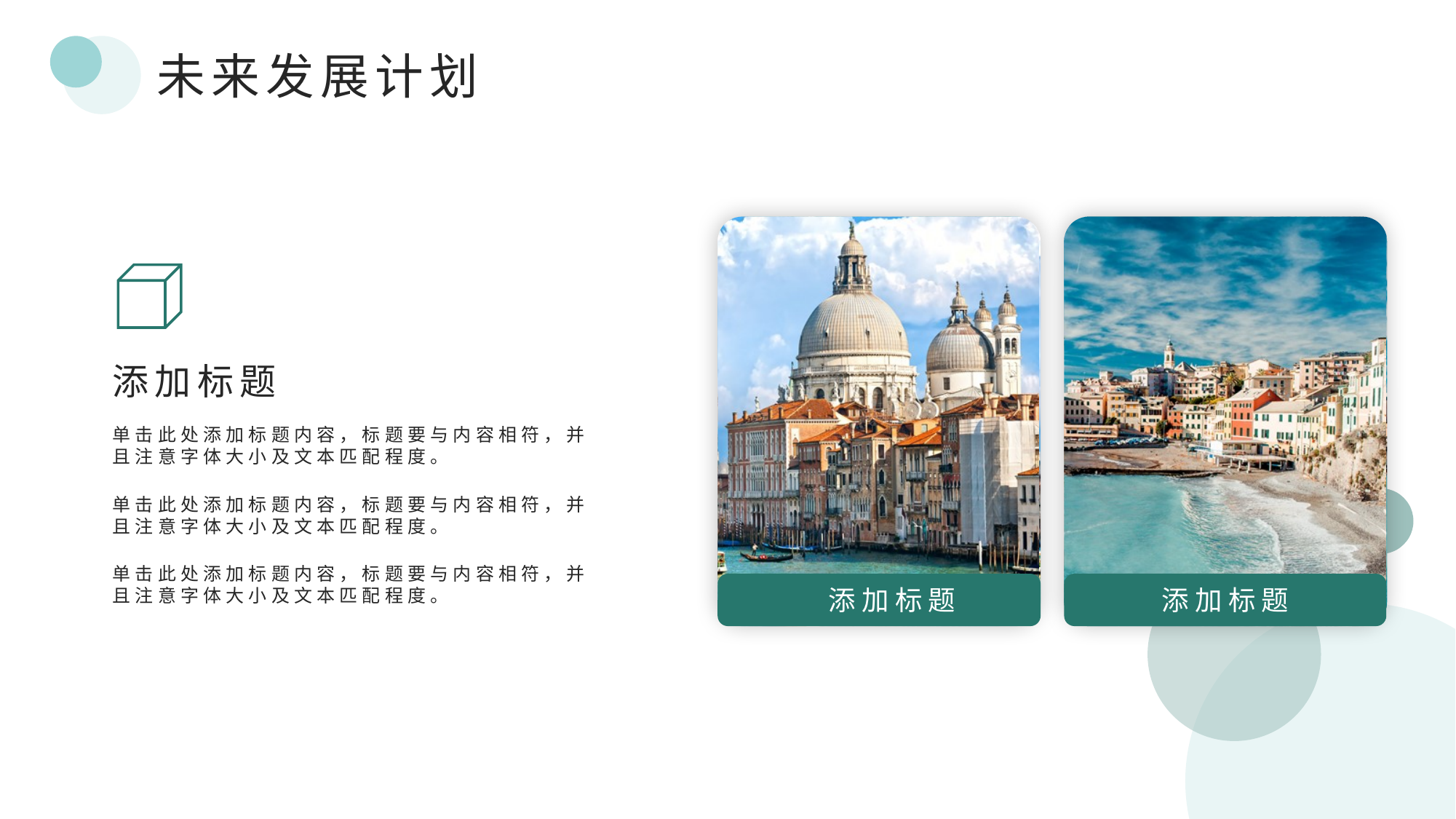

未来发展计划

添加标题

添加标题

添加标题
单击此处添加标题内容，标题要与内容相符，并且注意字体大小及文本匹配程度。
单击此处添加标题内容，标题要与内容相符，并且注意字体大小及文本匹配程度。

单击此处添加标题内容，标题要与内容相符，并且注意字体大小及文本匹配程度。